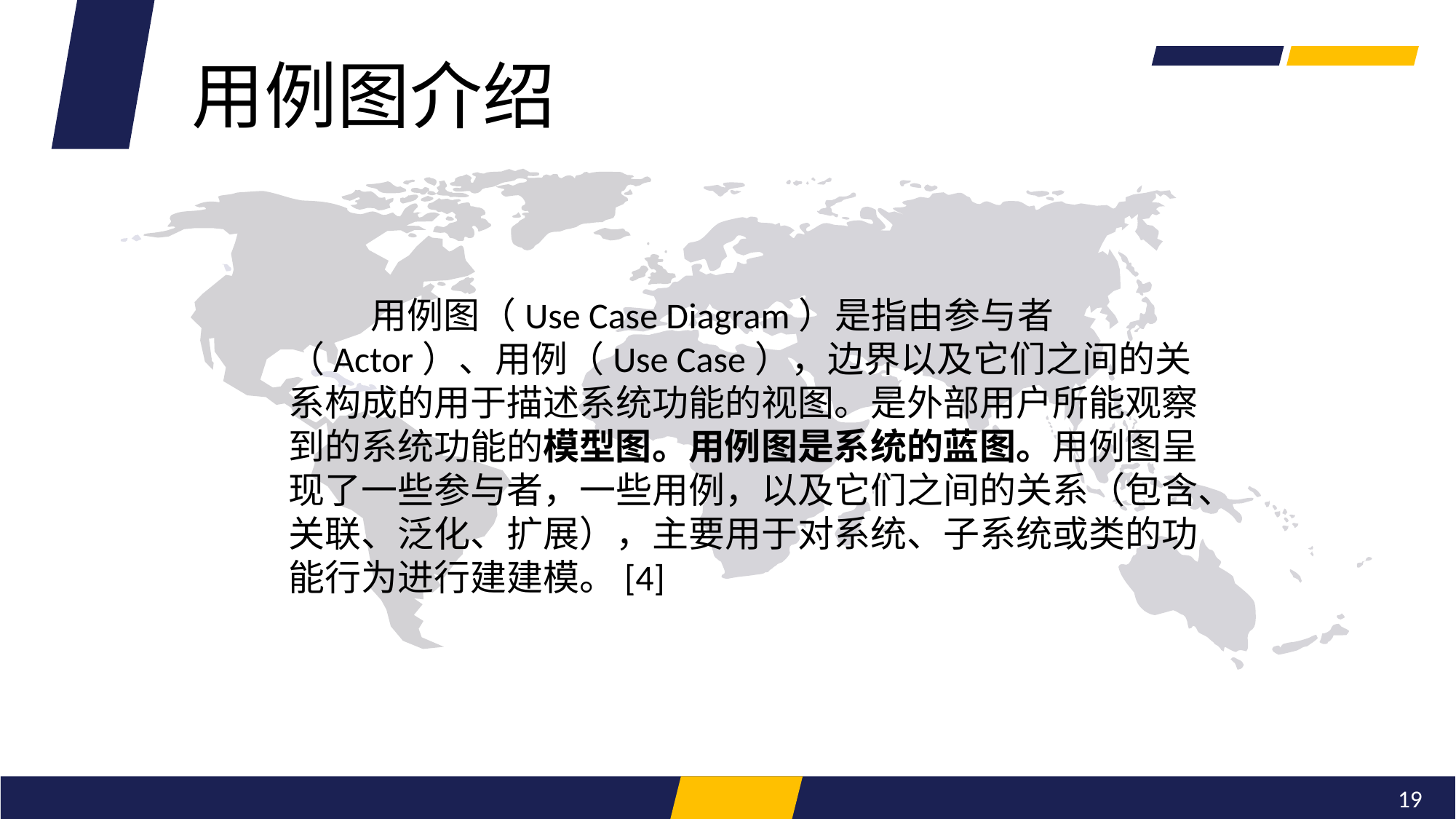

用例图介绍

         用例图（Use Case Diagram）是指由参与者（Actor）、用例（Use Case），边界以及它们之间的关系构成的用于描述系统功能的视图。是外部用户所能观察到的系统功能的模型图。用例图是系统的蓝图。用例图呈现了一些参与者，一些用例，以及它们之间的关系（包含、关联、泛化、扩展），主要用于对系统、子系统或类的功能行为进行建建模。[4]

19